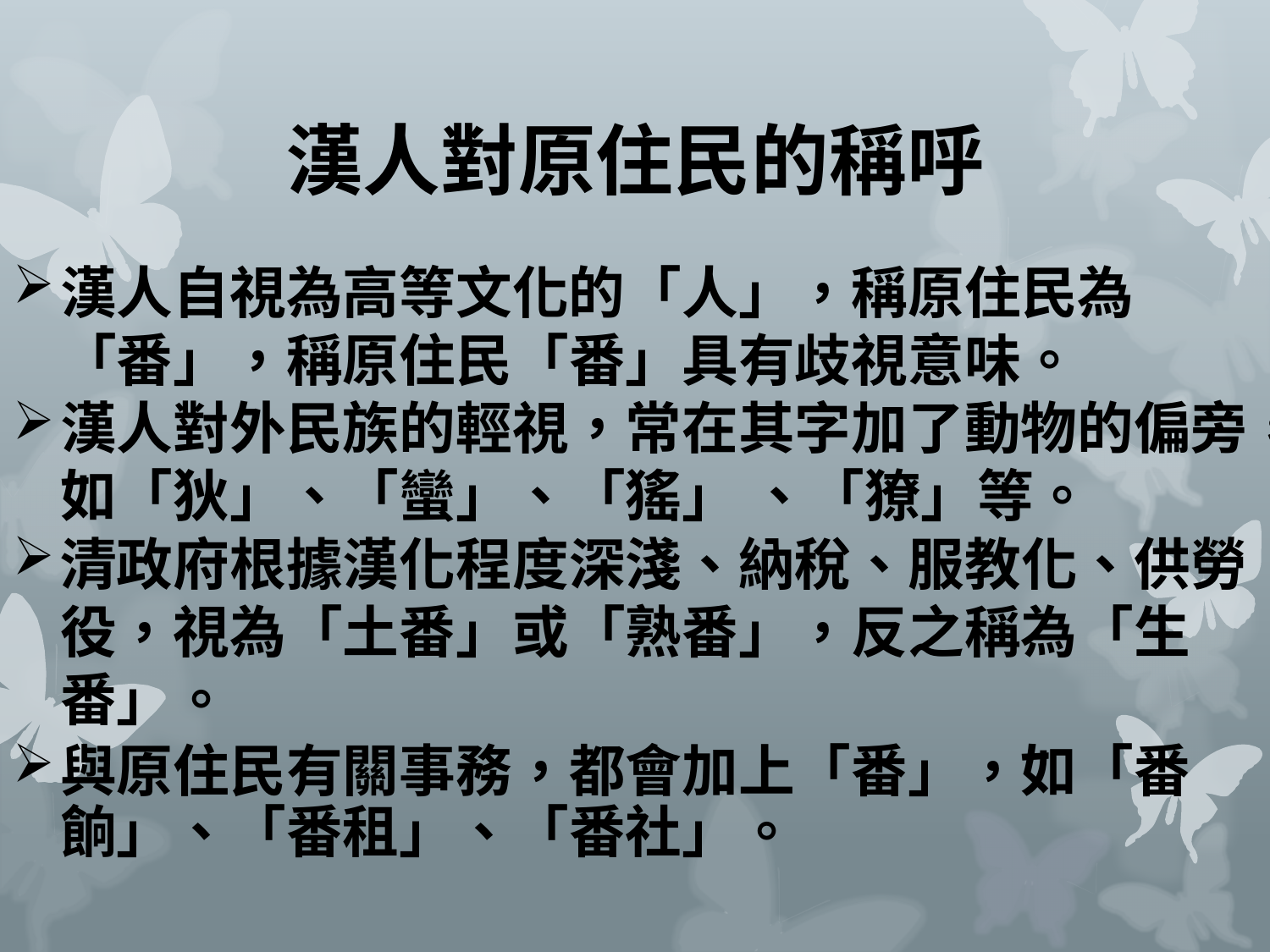

# 漢人對原住民的稱呼
漢人自視為高等文化的「人」，稱原住民為「番」，稱原住民「番」具有歧視意味。
漢人對外民族的輕視，常在其字加了動物的偏旁，如「狄」、「蠻」、「猺」 、「獠」等。
清政府根據漢化程度深淺、納稅、服教化、供勞役，視為「土番」或「熟番」，反之稱為「生番」。
與原住民有關事務，都會加上「番」，如「番餉」、「番租」、「番社」。